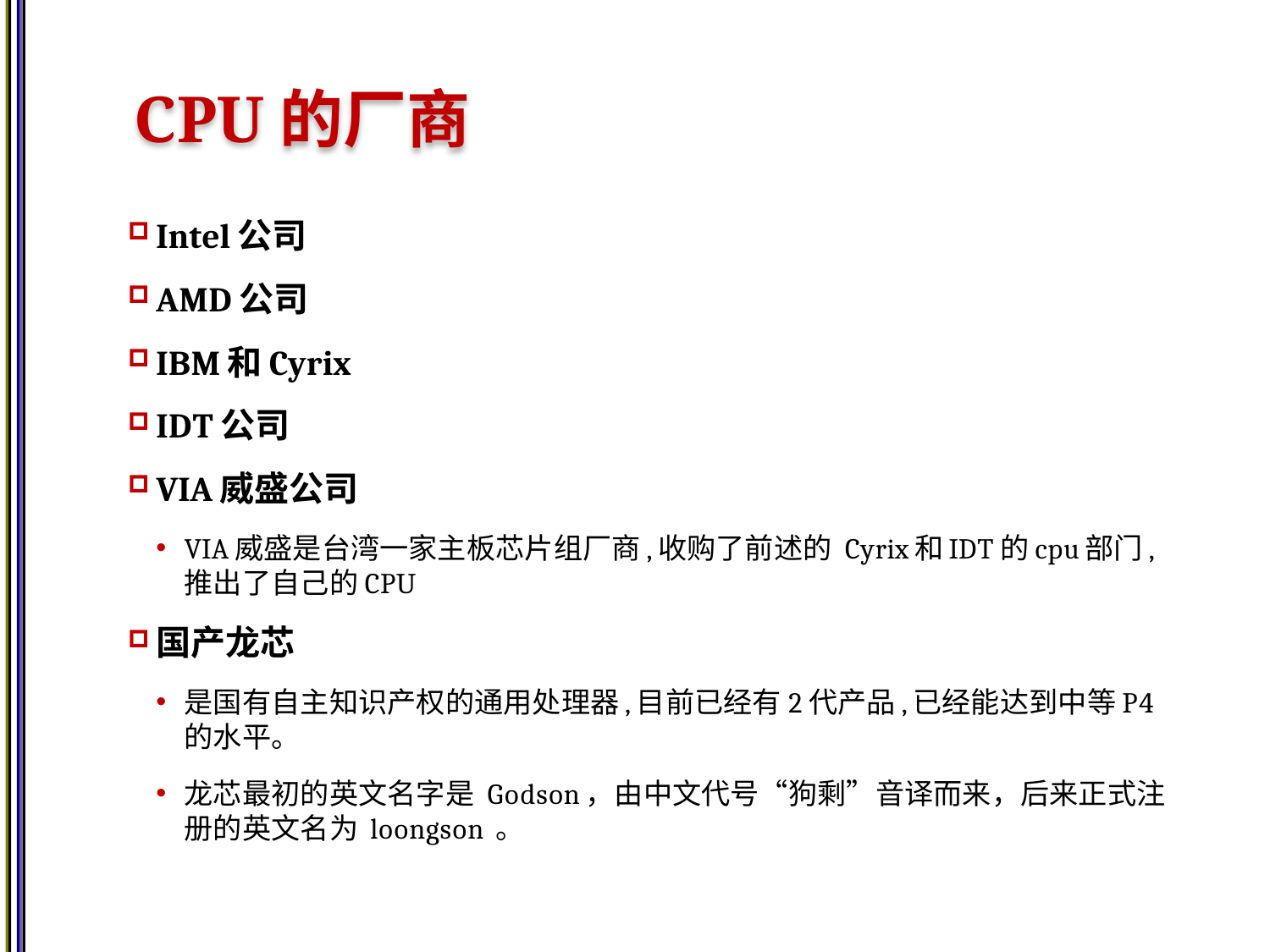

# CPU的厂商
Intel公司
AMD公司
IBM和Cyrix
IDT公司
VIA威盛公司
VIA威盛是台湾一家主板芯片组厂商,收购了前述的 Cyrix和IDT的cpu部门,推出了自己的CPU
国产龙芯
是国有自主知识产权的通用处理器,目前已经有2代产品,已经能达到中等P4的水平。
龙芯最初的英文名字是 Godson，由中文代号“狗剩”音译而来，后来正式注册的英文名为 loongson 。
6